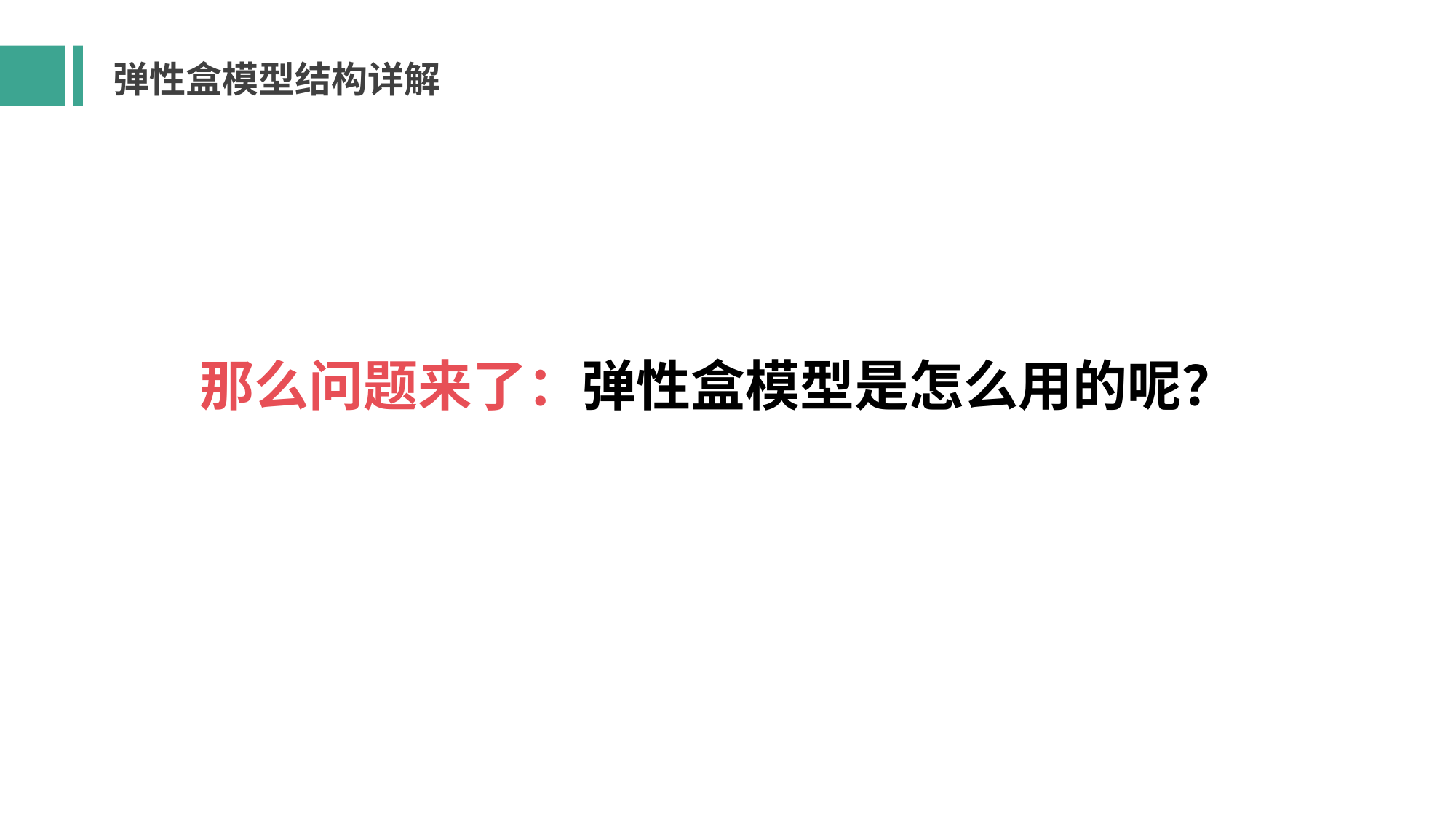

弹性盒模型属性详解

弹性盒模型结构详解
那么问题来了：弹性盒模型是怎么用的呢？